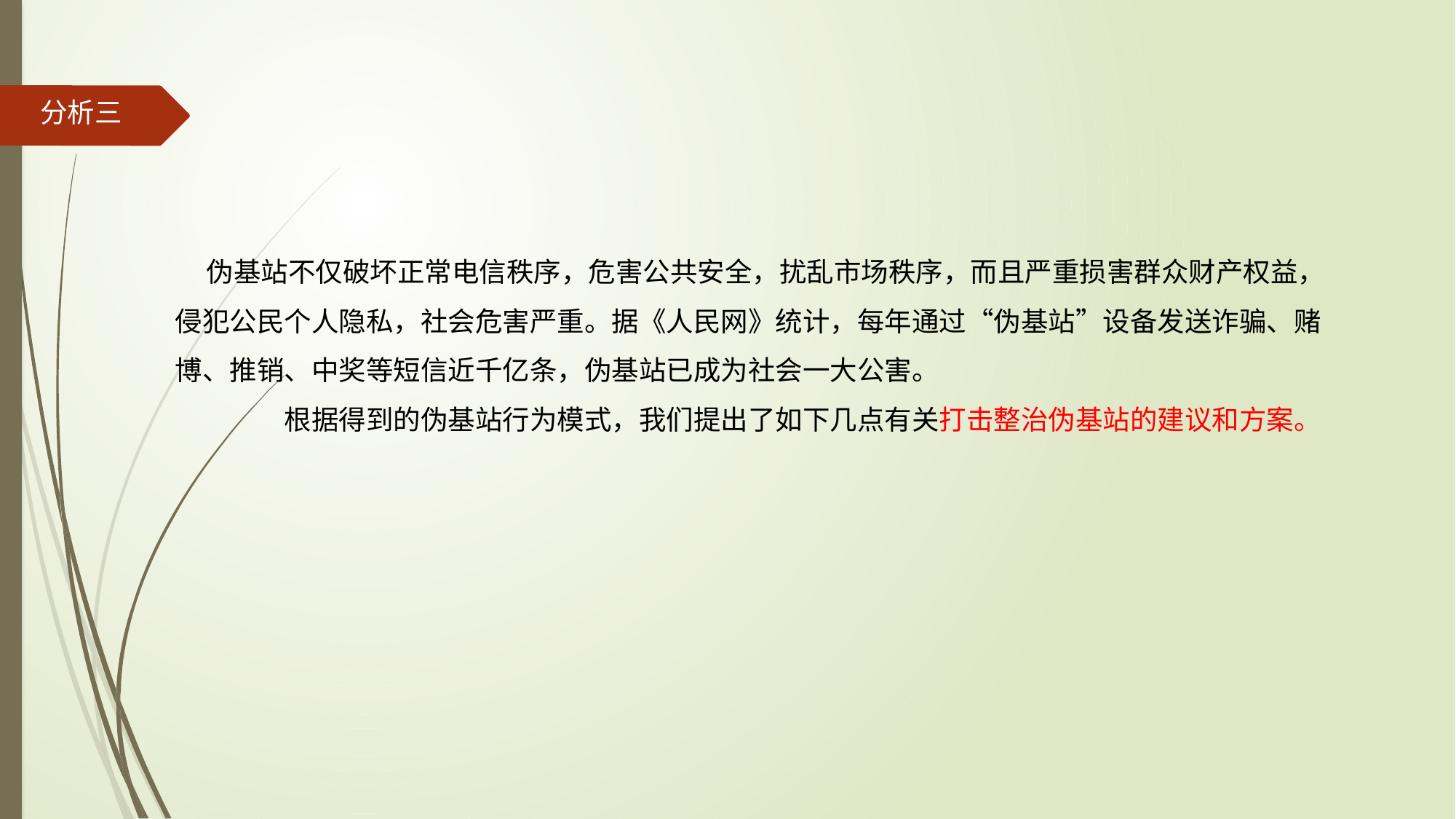

分析三
    伪基站不仅破坏正常电信秩序，危害公共安全，扰乱市场秩序，而且严重损害群众财产权益，侵犯公民个人隐私，社会危害严重。据《人民网》统计，每年通过“伪基站”设备发送诈骗、赌博、推销、中奖等短信近千亿条，伪基站已成为社会一大公害。
	根据得到的伪基站行为模式，我们提出了如下几点有关打击整治伪基站的建议和方案。